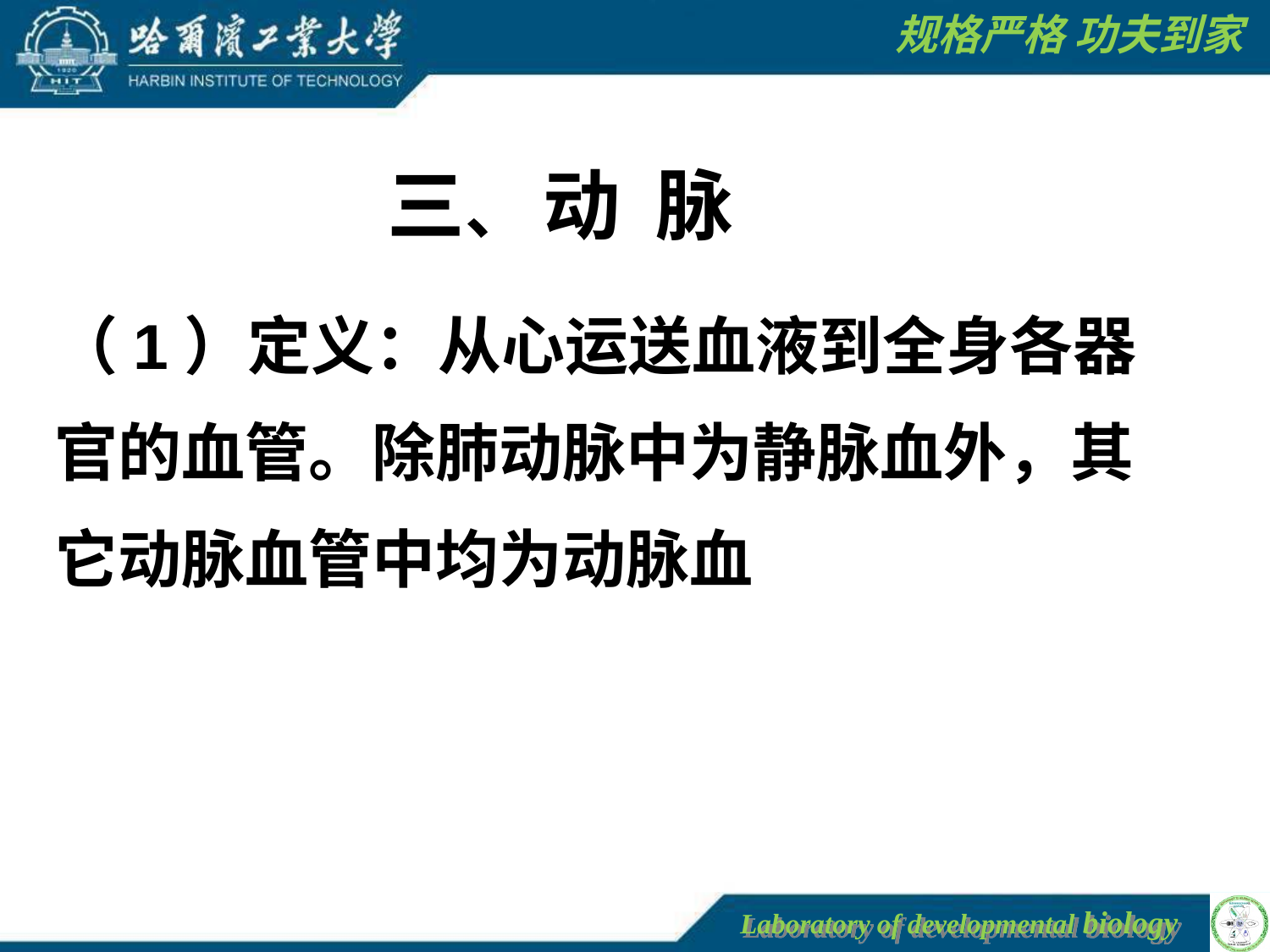

三、 动  脉
（1）定义：从心运送血液到全身各器官的血管。除肺动脉中为静脉血外，其它动脉血管中均为动脉血